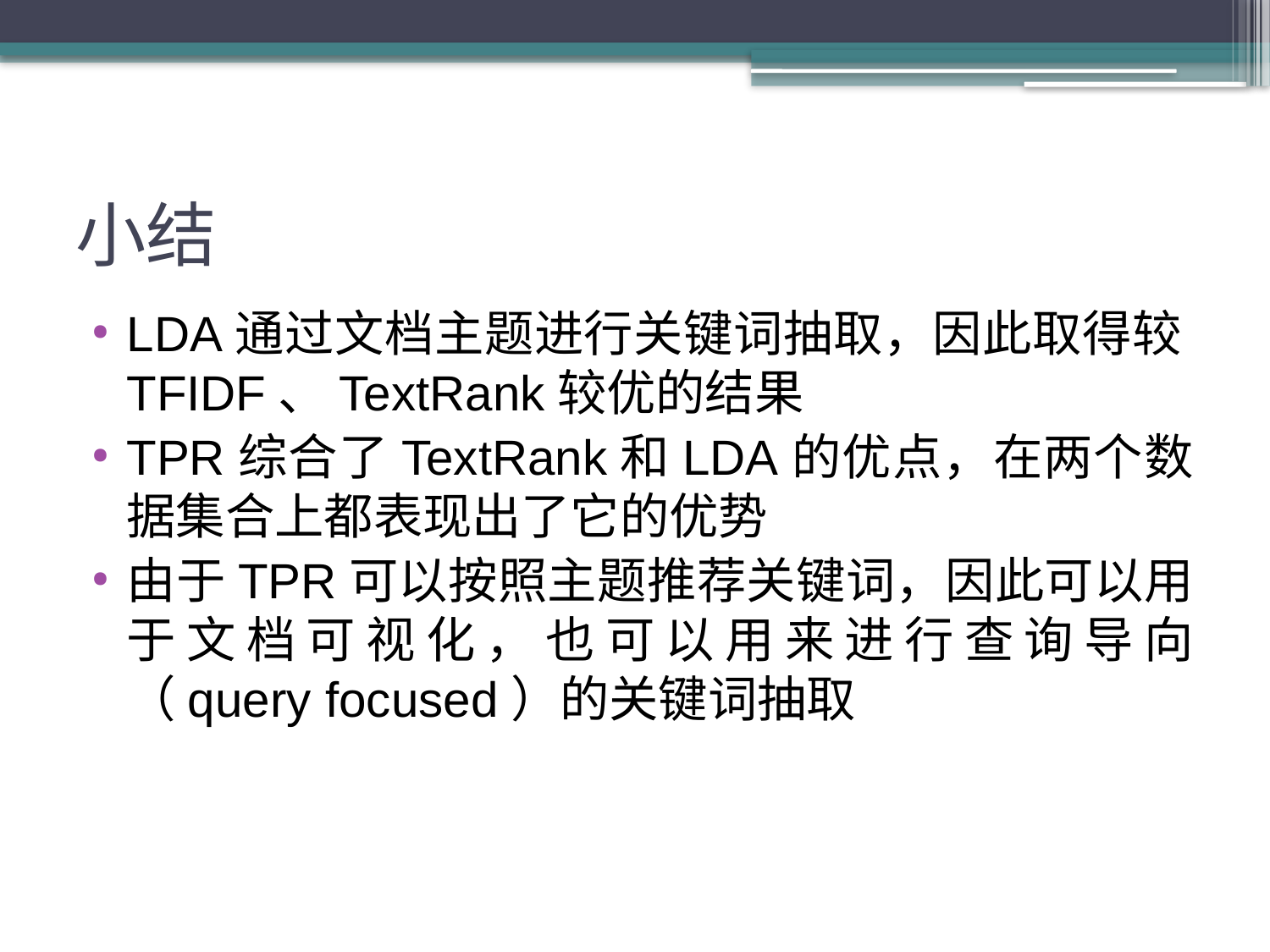

# 小结
LDA通过文档主题进行关键词抽取，因此取得较TFIDF、TextRank较优的结果
TPR综合了TextRank和LDA的优点，在两个数据集合上都表现出了它的优势
由于TPR可以按照主题推荐关键词，因此可以用于文档可视化，也可以用来进行查询导向（query focused）的关键词抽取